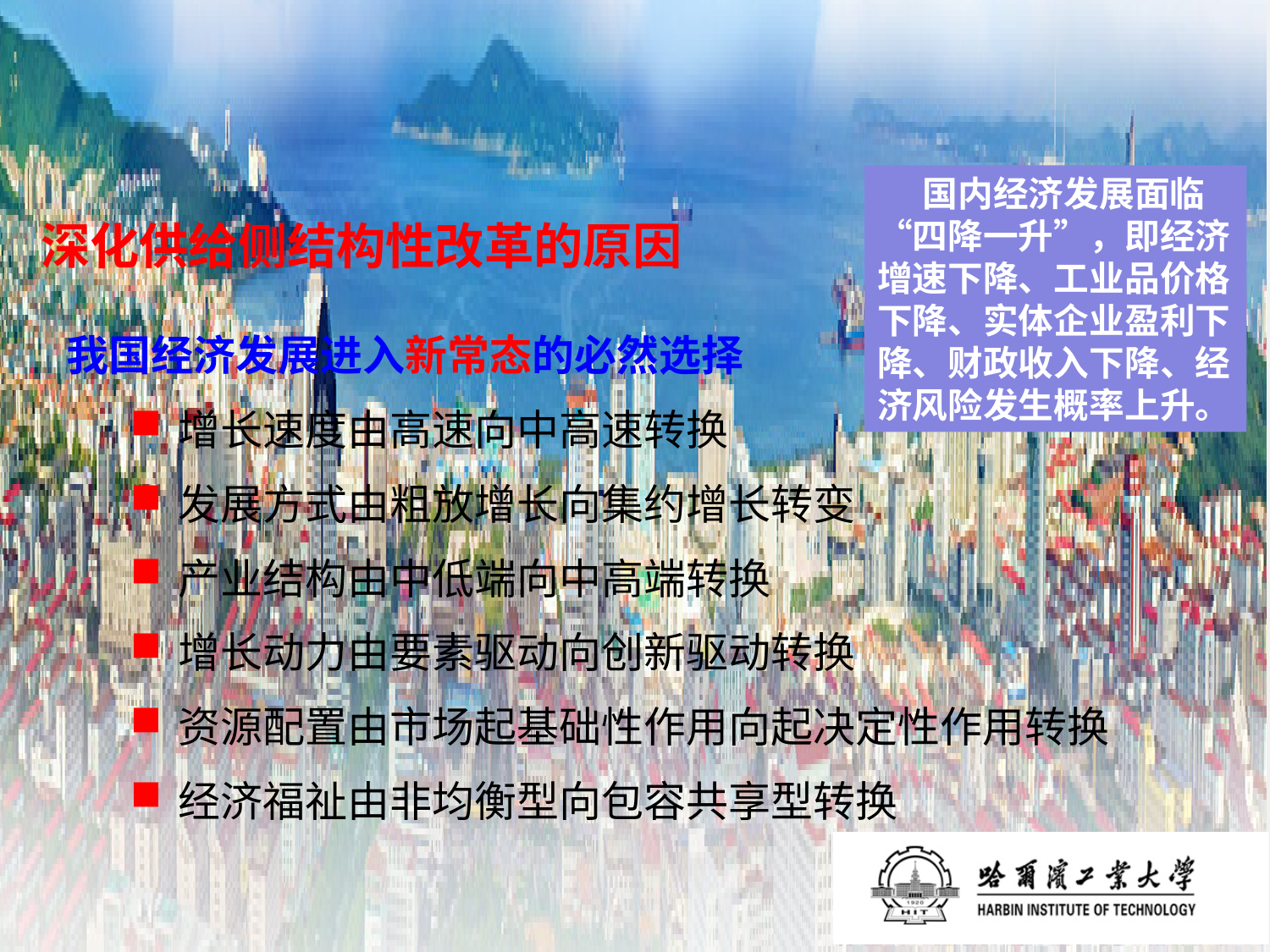

# 深化供给侧结构性改革的原因
     国内经济发展面临“四降一升”，即经济增速下降、工业品价格下降、实体企业盈利下降、财政收入下降、经济风险发生概率上升。
我国经济发展进入新常态的必然选择
增长速度由高速向中高速转换
发展方式由粗放增长向集约增长转变
产业结构由中低端向中高端转换
增长动力由要素驱动向创新驱动转换
资源配置由市场起基础性作用向起决定性作用转换
经济福祉由非均衡型向包容共享型转换